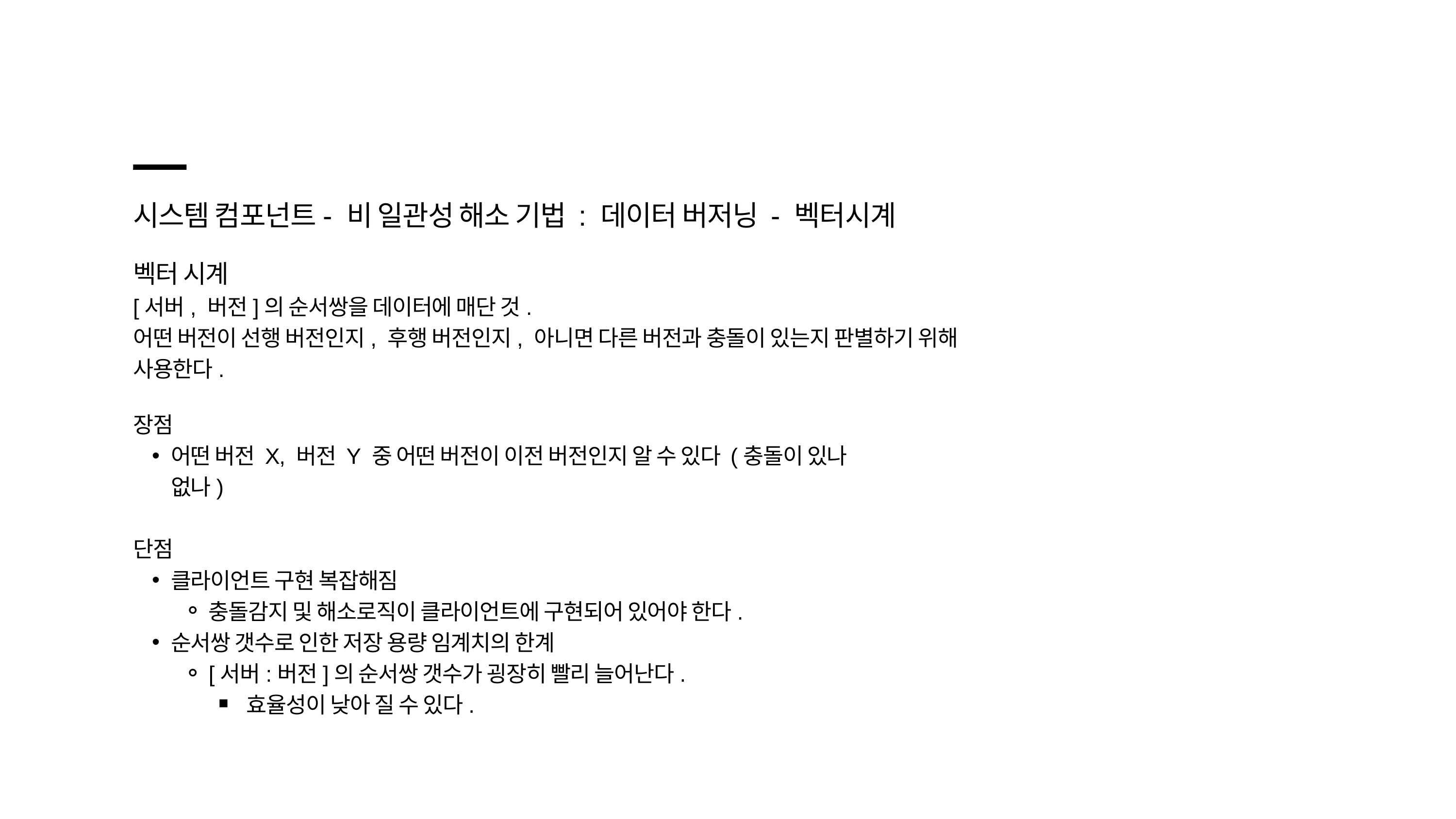

시스템 컴포넌트- 비 일관성 해소 기법 : 데이터 버저닝 - 벡터시계
벡터 시계
[서버, 버전]의 순서쌍을 데이터에 매단 것.
어떤 버전이 선행 버전인지, 후행 버전인지, 아니면 다른 버전과 충돌이 있는지 판별하기 위해 사용한다.
장점
어떤 버전 X, 버전 Y 중 어떤 버전이 이전 버전인지 알 수 있다 (충돌이 있나 없나)

단점
클라이언트 구현 복잡해짐
충돌감지 및 해소로직이 클라이언트에 구현되어 있어야 한다.
순서쌍 갯수로 인한 저장 용량 임계치의 한계
[서버:버전]의 순서쌍 갯수가 굉장히 빨리 늘어난다.
효율성이 낮아 질 수 있다.